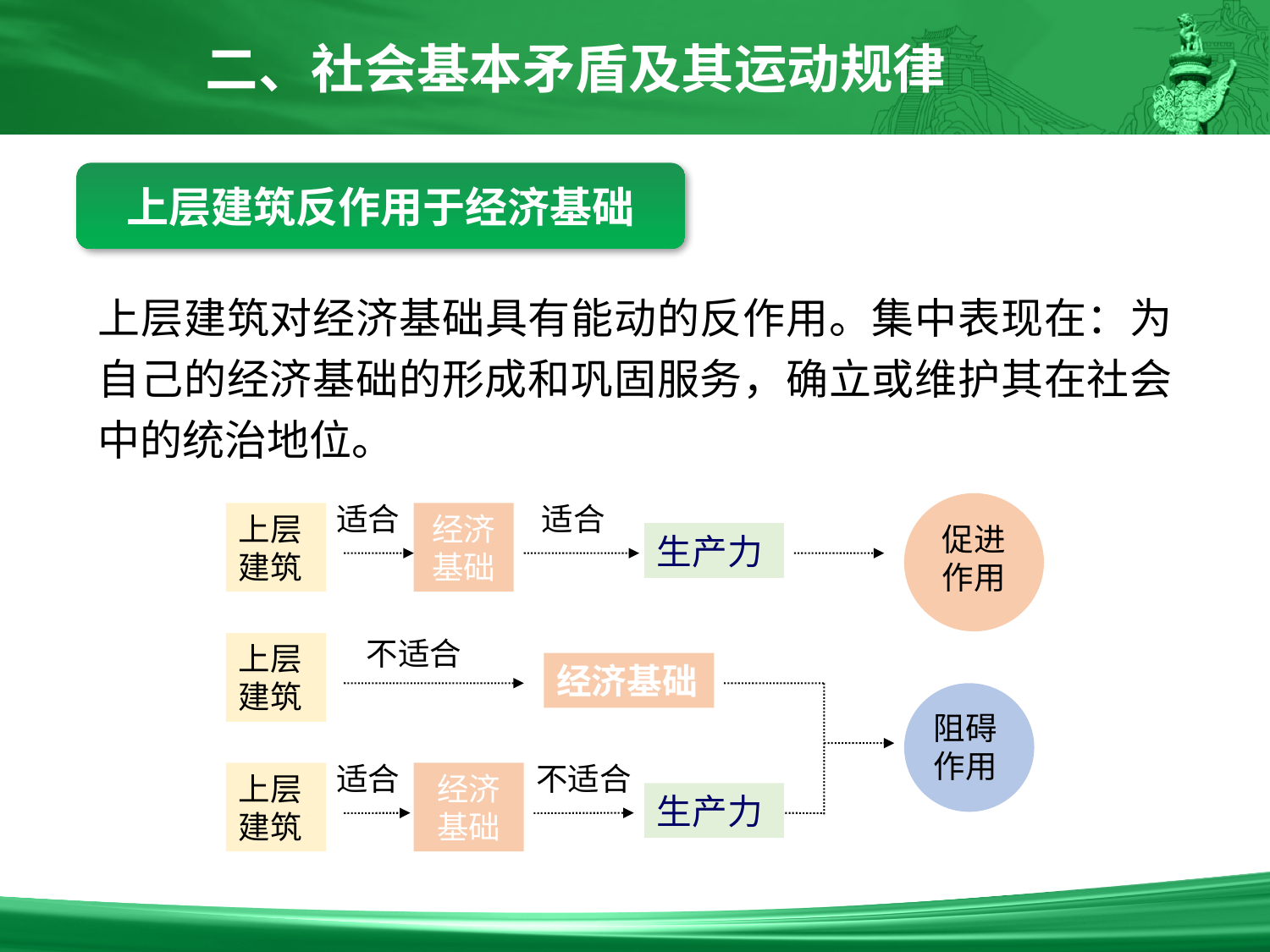

二、社会基本矛盾及其运动规律
上层建筑反作用于经济基础
上层建筑对经济基础具有能动的反作用。集中表现在：为自己的经济基础的形成和巩固服务，确立或维护其在社会中的统治地位。
促进作用
适合
适合
上层建筑
经济基础
生产力

不适合
上层建筑
经济基础

阻碍作用

适合
不适合
上层建筑
经济基础
生产力